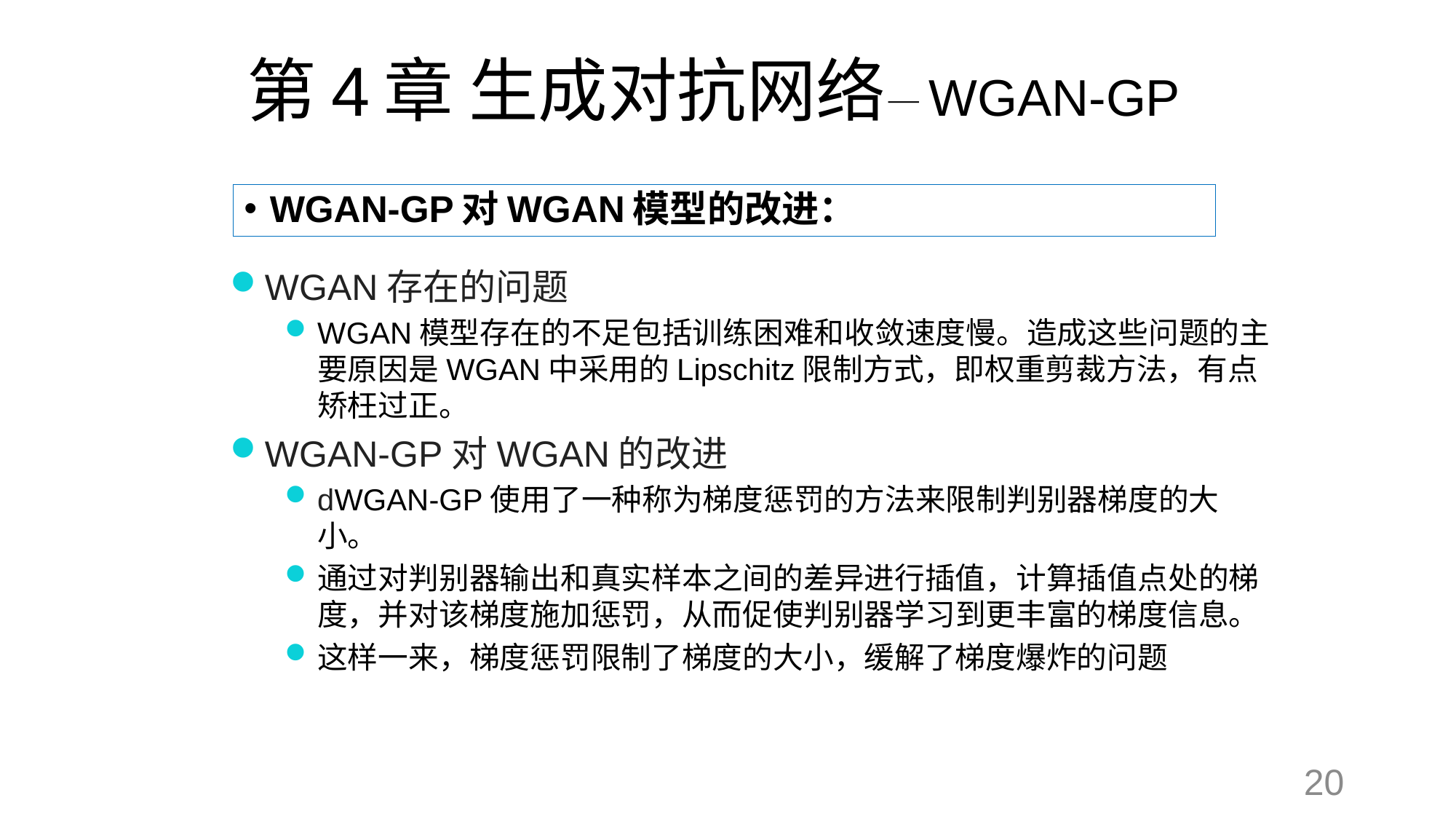

# 第4章 生成对抗网络—WGAN-GP
WGAN-GP对WGAN模型的改进：
WGAN存在的问题
WGAN模型存在的不足包括训练困难和收敛速度慢。造成这些问题的主要原因是WGAN中采用的Lipschitz限制方式，即权重剪裁方法，有点矫枉过正。
WGAN-GP对WGAN的改进
dWGAN-GP使用了一种称为梯度惩罚的方法来限制判别器梯度的大小。
通过对判别器输出和真实样本之间的差异进行插值，计算插值点处的梯度，并对该梯度施加惩罚，从而促使判别器学习到更丰富的梯度信息。
这样一来，梯度惩罚限制了梯度的大小，缓解了梯度爆炸的问题

20